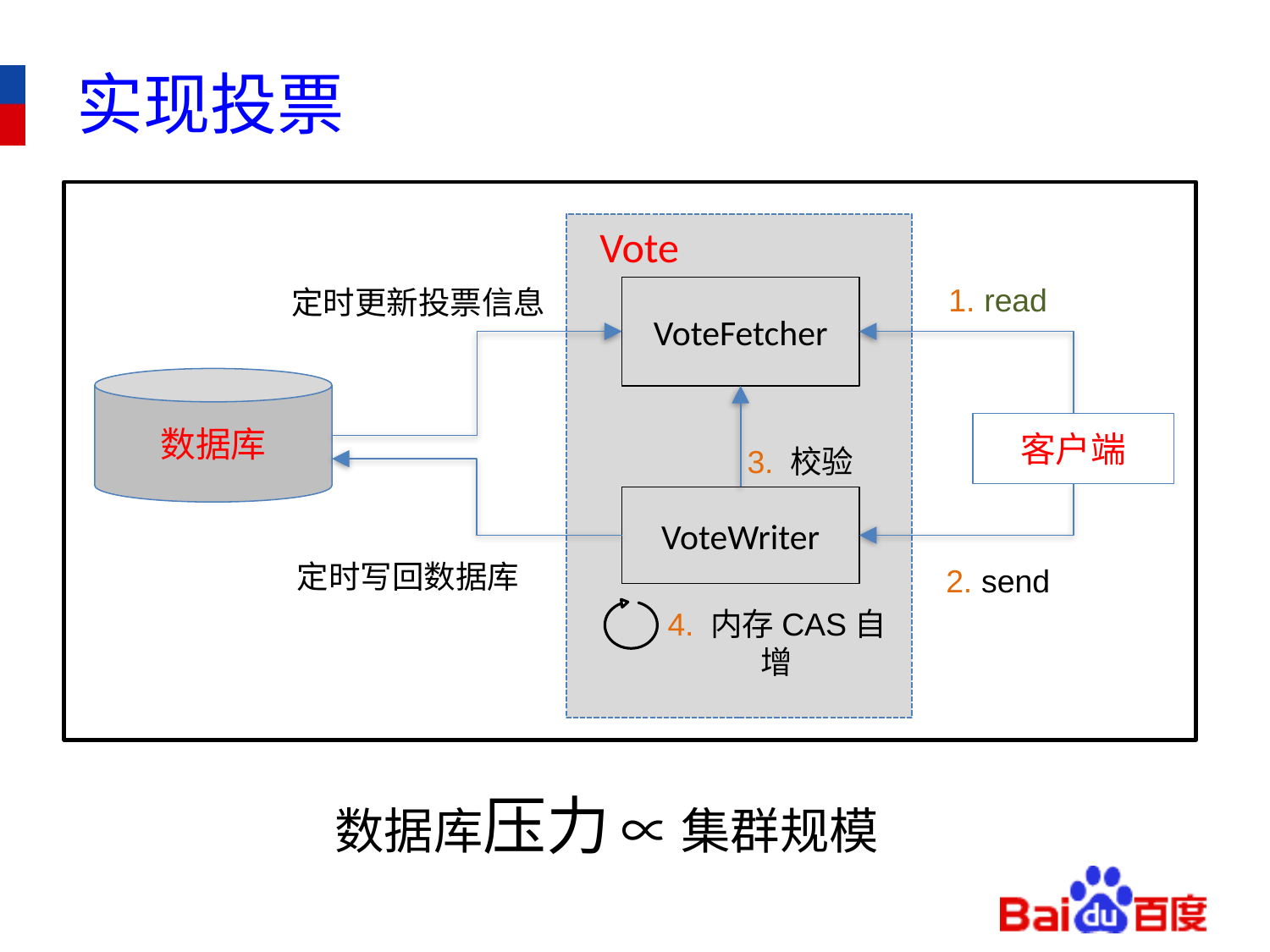

# 实现投票

Vote

1. read
定时更新投票信息
VoteFetcher
数据库
客户端
3. 校验
VoteWriter
定时写回数据库
2. send

4. 内存CAS自增
数据库压力 ∝ 集群规模